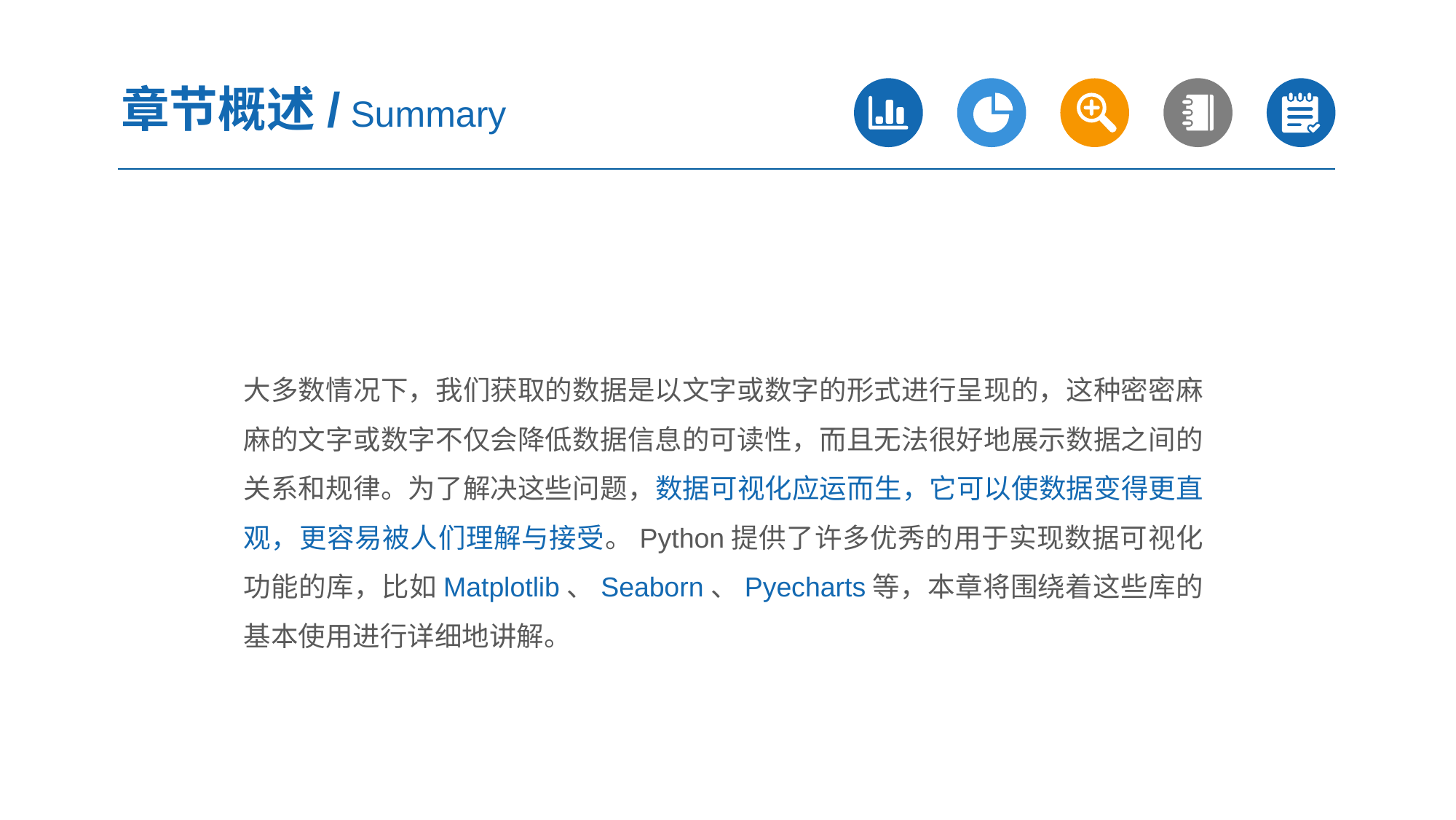

章节概述/ Summary
大多数情况下，我们获取的数据是以文字或数字的形式进行呈现的，这种密密麻麻的文字或数字不仅会降低数据信息的可读性，而且无法很好地展示数据之间的关系和规律。为了解决这些问题，数据可视化应运而生，它可以使数据变得更直观，更容易被人们理解与接受。Python提供了许多优秀的用于实现数据可视化功能的库，比如Matplotlib、Seaborn、Pyecharts等，本章将围绕着这些库的基本使用进行详细地讲解。